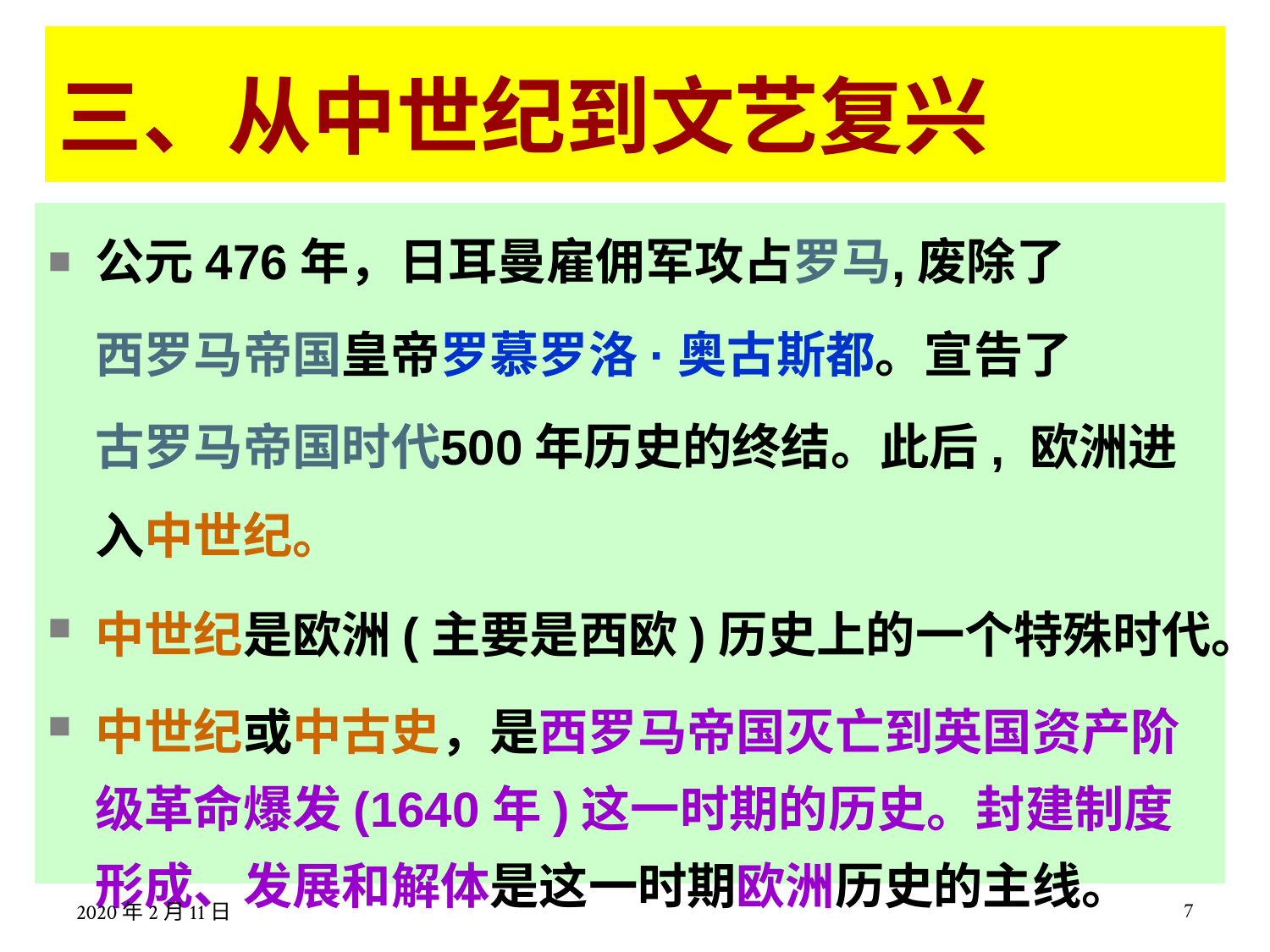

# 三、从中世纪到文艺复兴
公元476年，日耳曼雇佣军攻占罗马,废除了西罗马帝国皇帝罗慕罗洛·奥古斯都。宣告了古罗马帝国时代500年历史的终结。此后, 欧洲进入中世纪。
中世纪是欧洲(主要是西欧)历史上的一个特殊时代。
中世纪或中古史，是西罗马帝国灭亡到英国资产阶级革命爆发(1640年)这一时期的历史。封建制度形成、发展和解体是这一时期欧洲历史的主线。
2020年2月11日
7